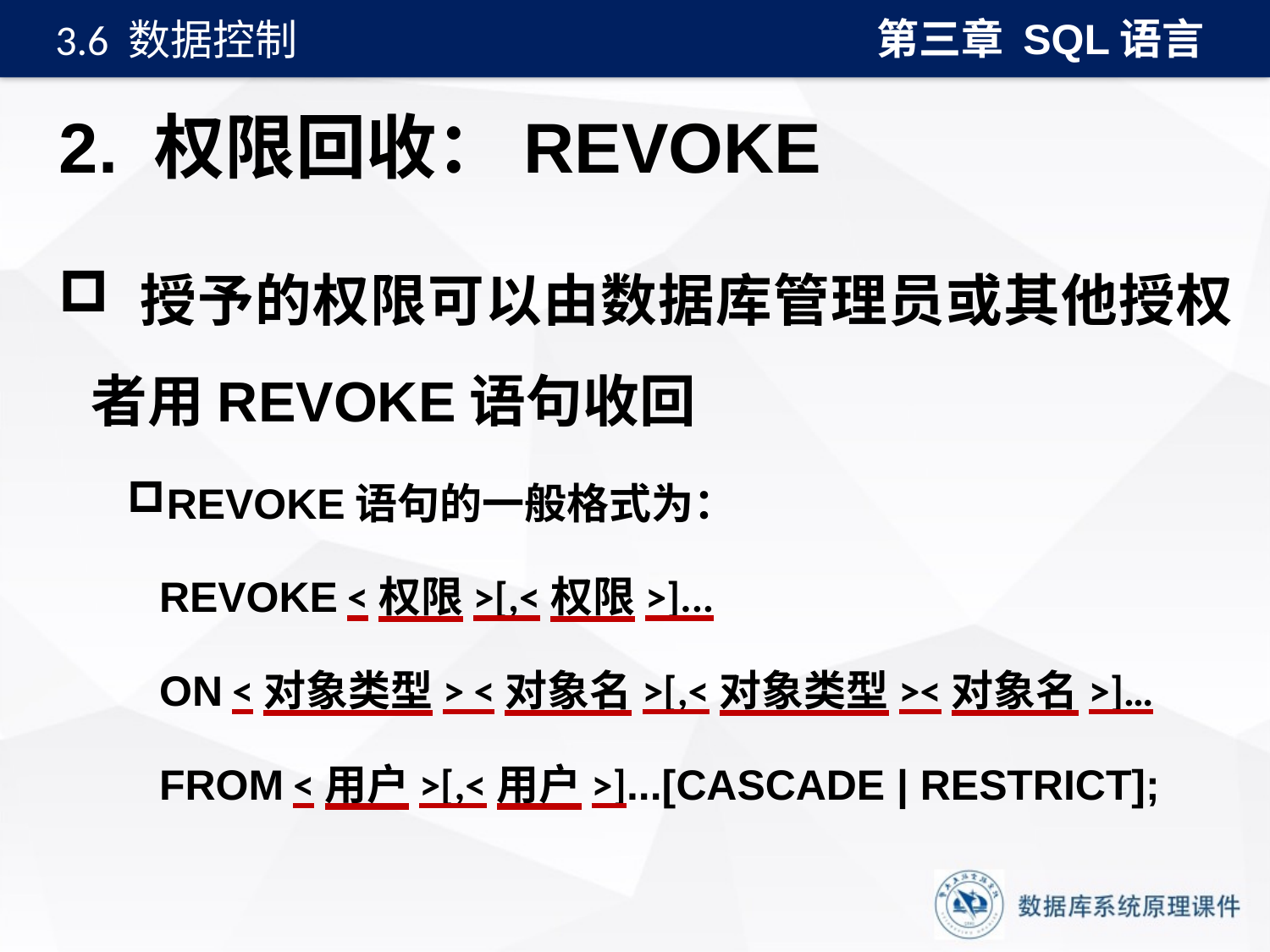

第三章 SQL语言
3.6 数据控制
# 2. 权限回收：REVOKE
 授予的权限可以由数据库管理员或其他授权者用REVOKE语句收回
REVOKE语句的一般格式为：
REVOKE <权限>[,<权限>]...
ON <对象类型> <对象名>[,<对象类型><对象名>]…
FROM <用户>[,<用户>]...[CASCADE | RESTRICT];